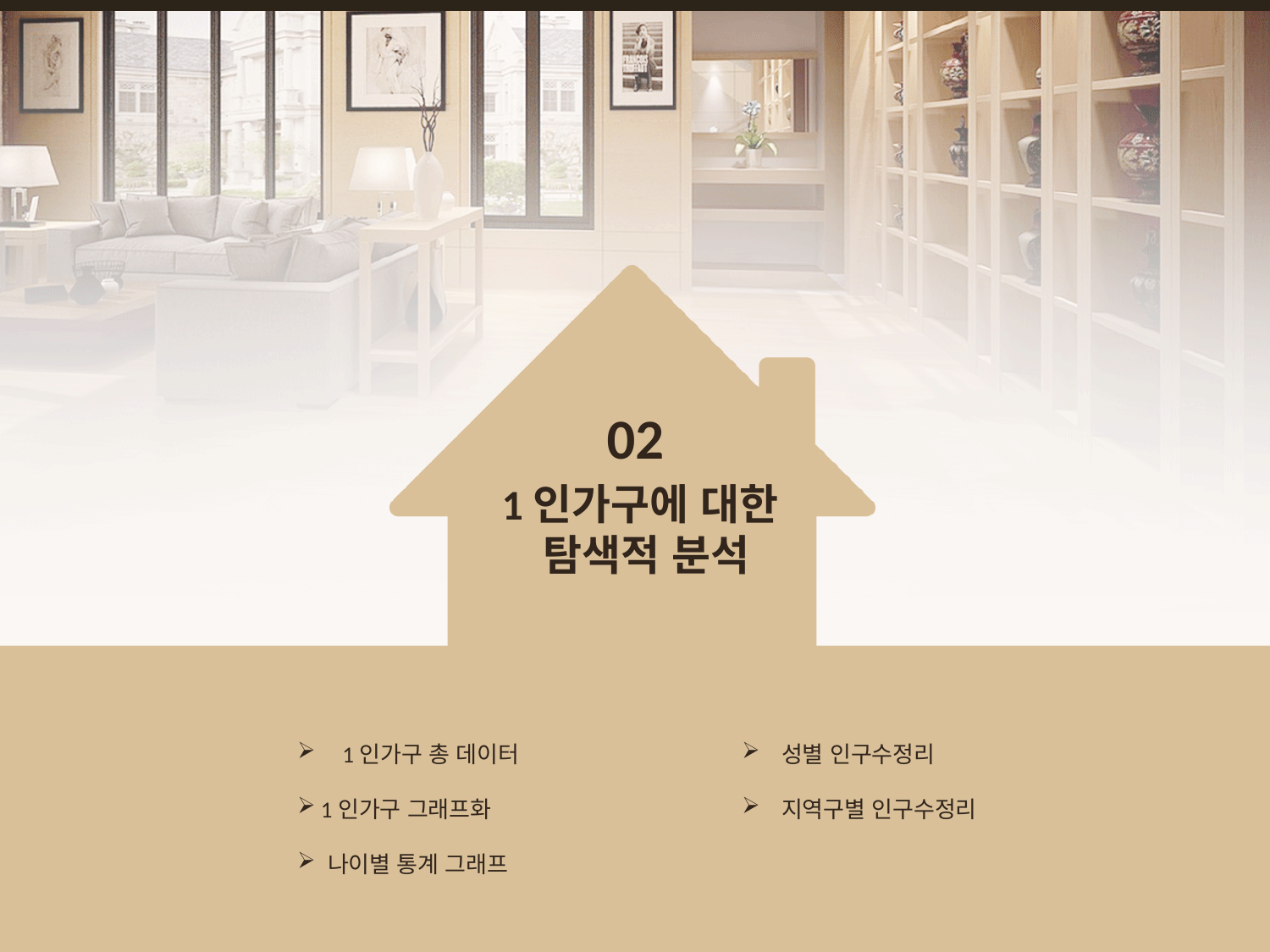

02
 1인가구에 대한
 탐색적 분석

 1인가구 총 데이터
 1인가구 그래프화
 나이별 통계 그래프
성별 인구수정리
지역구별 인구수정리